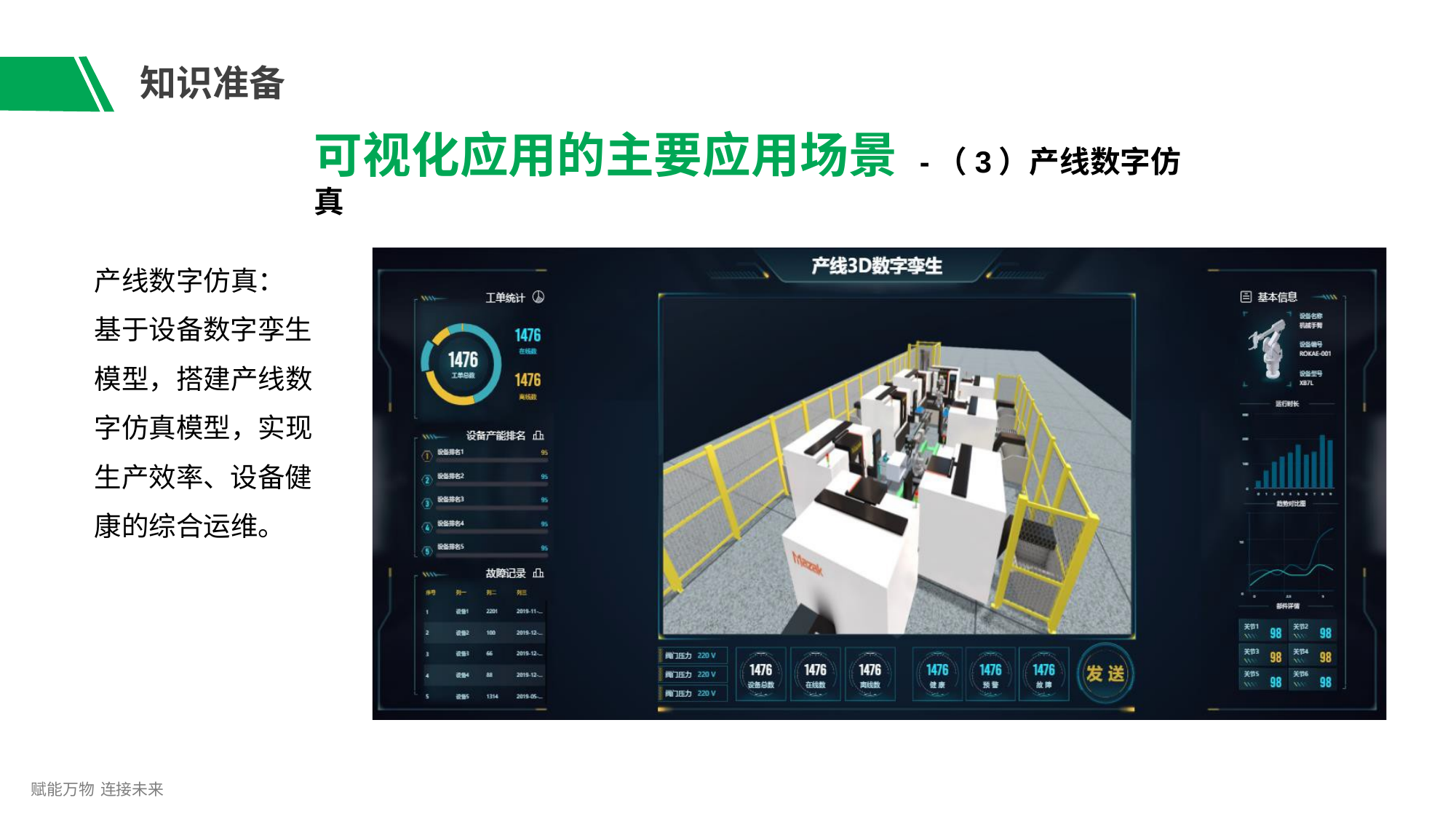

# 知识准备
可视化应用的主要应用场景 -（3）产线数字仿真
产线数字仿真：  基于设备数字孪生 模型，搭建产线数 字仿真模型，实现 生产效率、设备健 康的综合运维。

赋能万物 连接未来